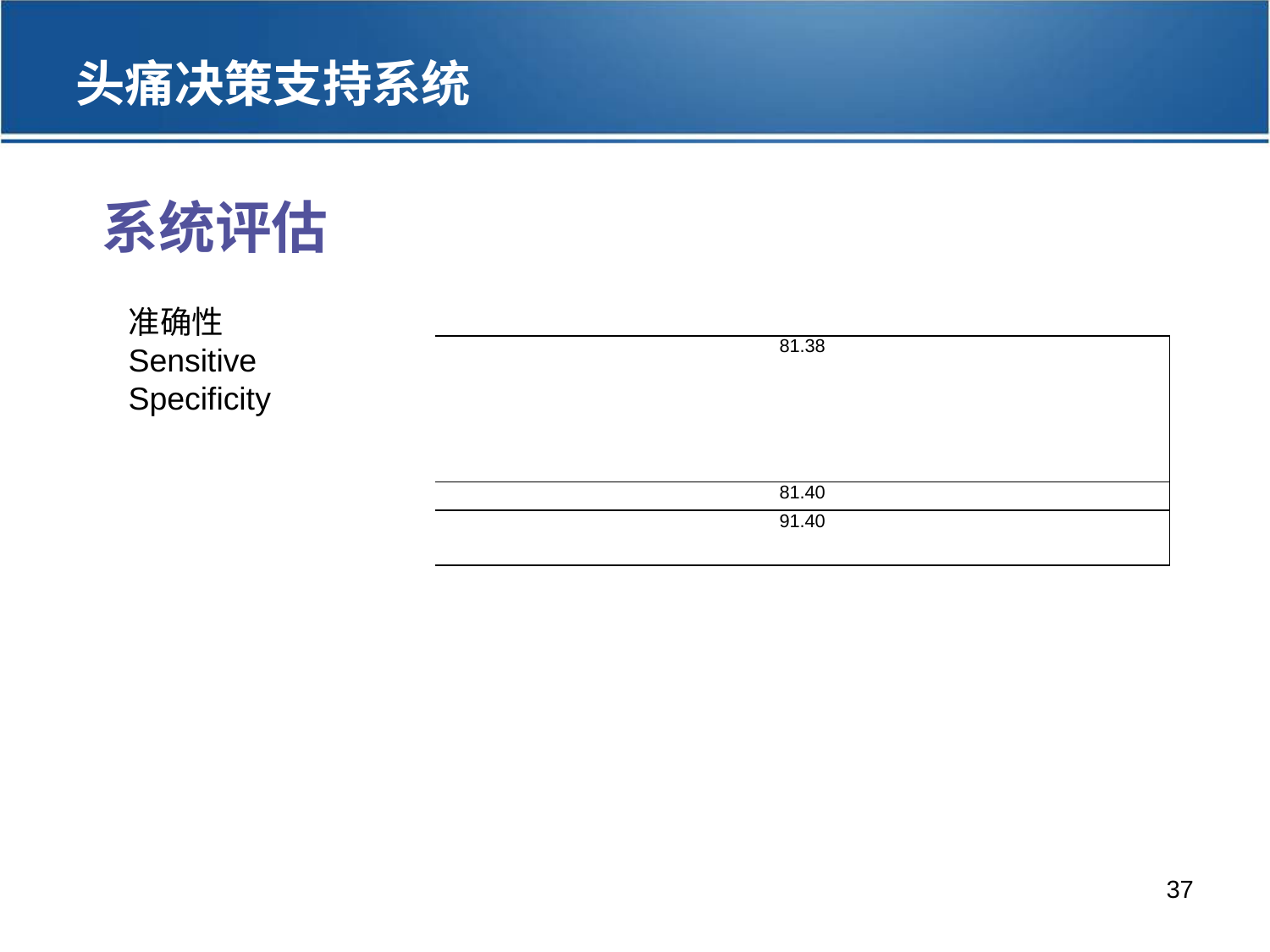

头痛决策支持系统
系统评估
准确性
Sensitive
Specificity
| 81.38 |
| --- |
| 81.40 |
| 91.40 |
37